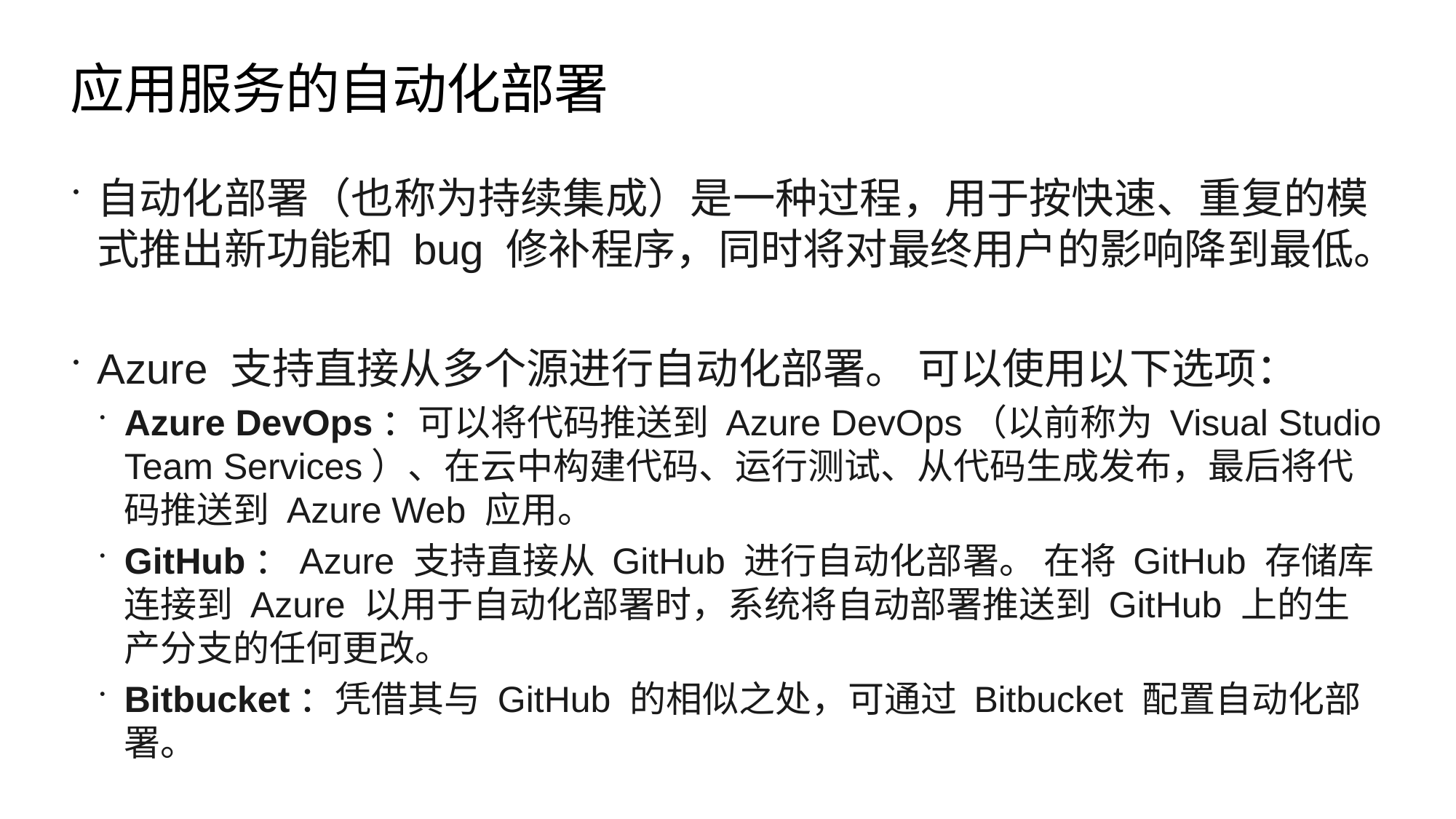

# 应用服务的自动化部署
自动化部署（也称为持续集成）是一种过程，用于按快速、重复的模式推出新功能和 bug 修补程序，同时将对最终用户的影响降到最低。

Azure 支持直接从多个源进行自动化部署。 可以使用以下选项：
Azure DevOps：可以将代码推送到 Azure DevOps（以前称为 Visual Studio Team Services）、在云中构建代码、运行测试、从代码生成发布，最后将代码推送到 Azure Web 应用。
GitHub：Azure 支持直接从 GitHub 进行自动化部署。 在将 GitHub 存储库连接到 Azure 以用于自动化部署时，系统将自动部署推送到 GitHub 上的生产分支的任何更改。
Bitbucket：凭借其与 GitHub 的相似之处，可通过 Bitbucket 配置自动化部署。